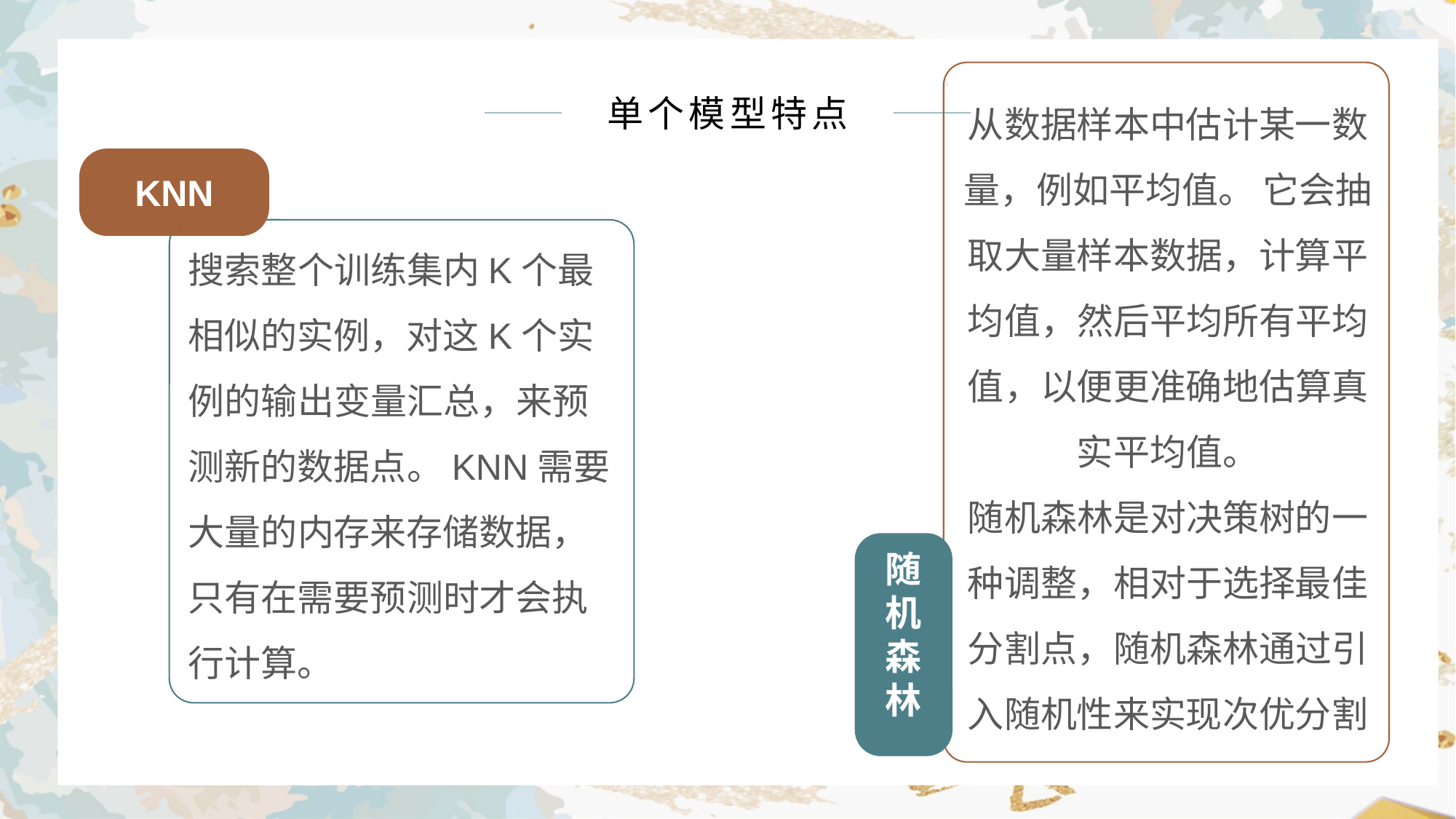

从数据样本中估计某一数量，例如平均值。 它会抽取大量样本数据，计算平均值，然后平均所有平均值，以便更准确地估算真实平均值。
随机森林是对决策树的一种调整，相对于选择最佳分割点，随机森林通过引入随机性来实现次优分割
单个模型特点

KNN

搜索整个训练集内K个最相似的实例，对这K个实例的输出变量汇总，来预测新的数据点。KNN需要大量的内存来存储数据，只有在需要预测时才会执行计算。

随机森林